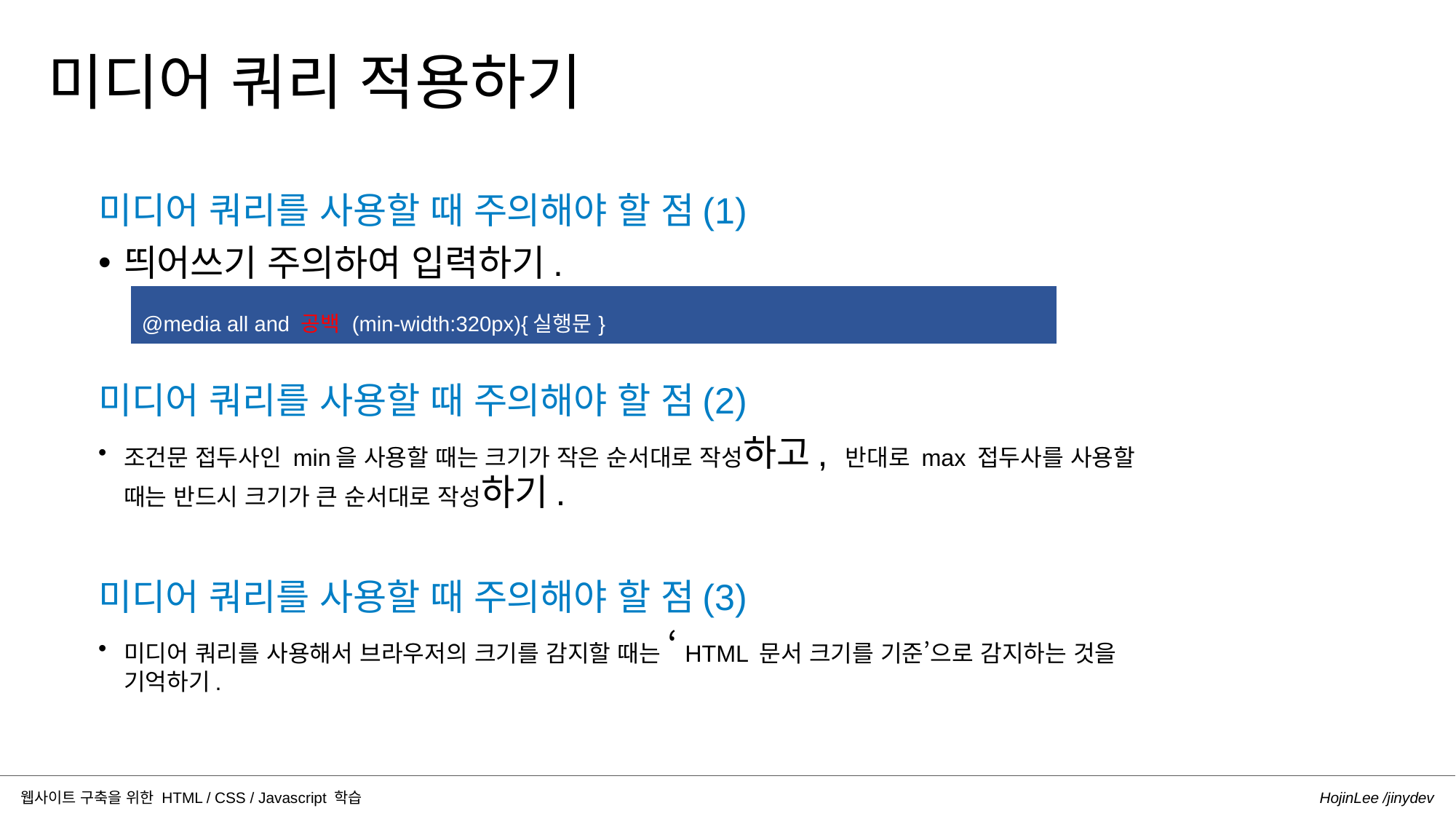

미디어 쿼리 적용하기
미디어 쿼리를 사용할 때 주의해야 할 점(1)
띄어쓰기 주의하여 입력하기.

미디어 쿼리를 사용할 때 주의해야 할 점(2)
조건문 접두사인 min을 사용할 때는 크기가 작은 순서대로 작성하고, 반대로 max 접두사를 사용할 때는 반드시 크기가 큰 순서대로 작성하기.

미디어 쿼리를 사용할 때 주의해야 할 점(3)
미디어 쿼리를 사용해서 브라우저의 크기를 감지할 때는 ‘HTML 문서 크기를 기준’으로 감지하는 것을 기억하기.
| @media all and 공백 (min-width:320px){실행문} |
| --- |
HojinLee /jinydev
웹사이트 구축을 위한 HTML / CSS / Javascript 학습